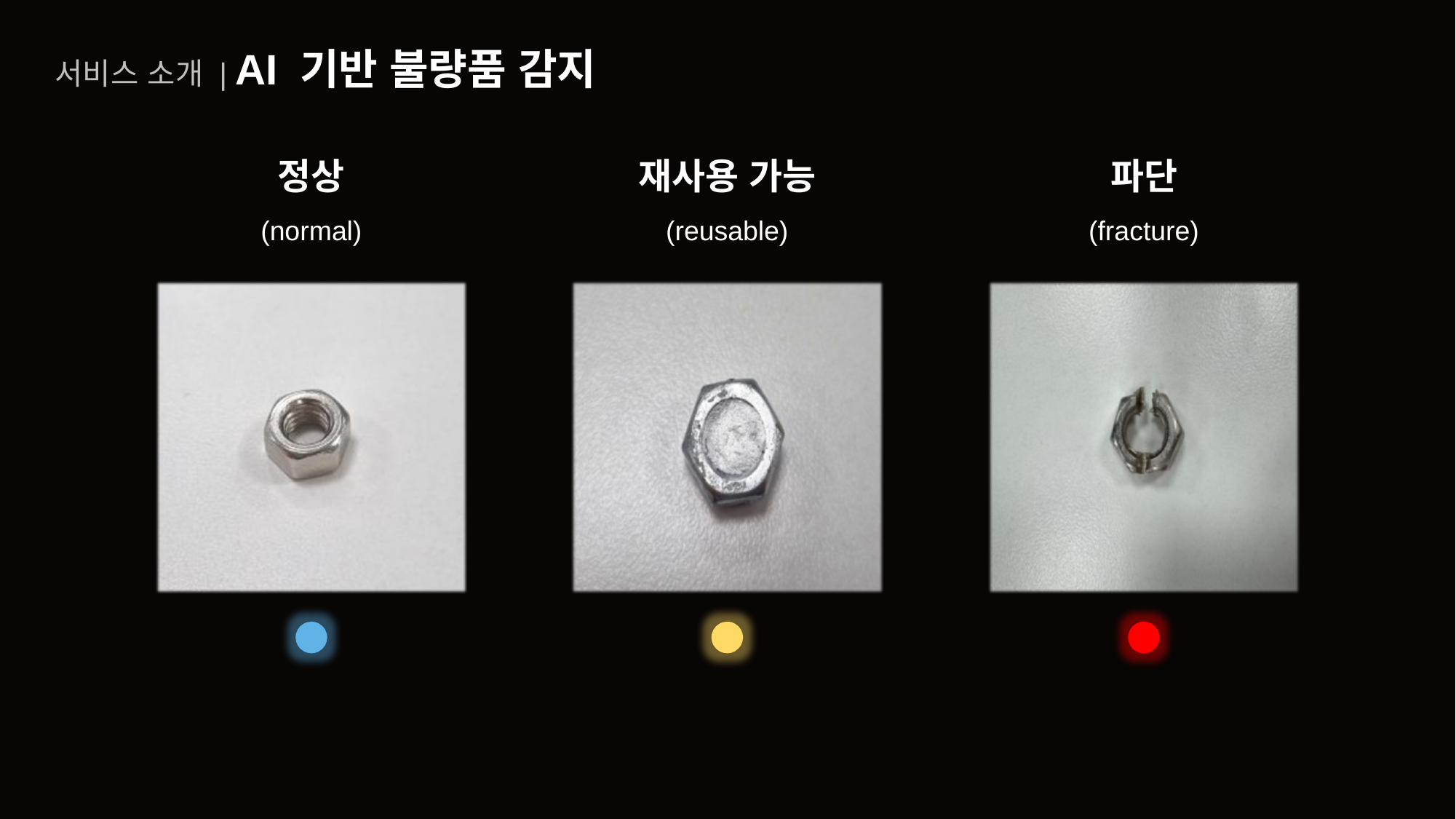

서비스 소개 | AI 기반 불량품 감지
정상
(normal)
재사용 가능
(reusable)
파단
(fracture)